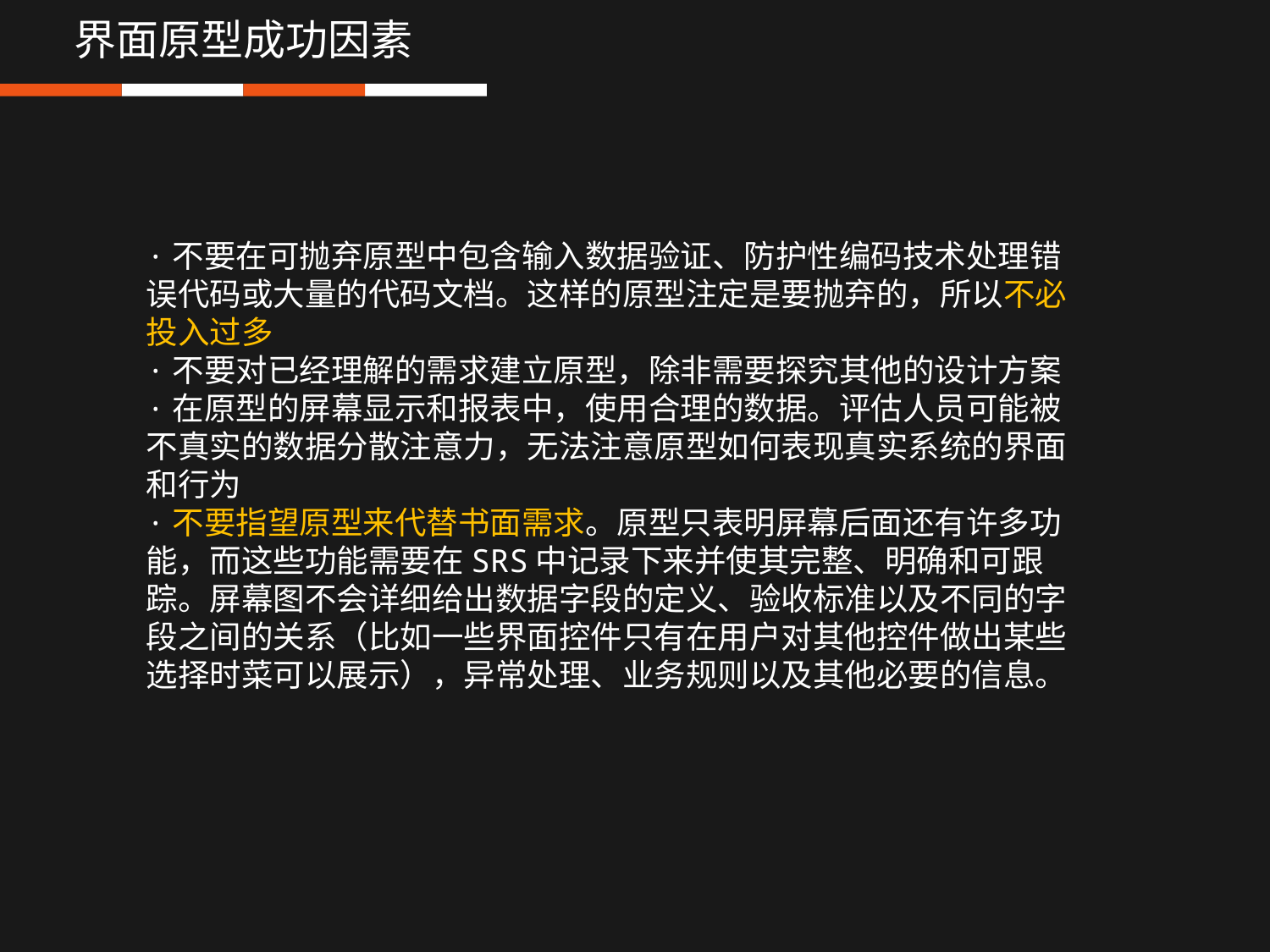

界面原型成功因素

·不要在可抛弃原型中包含输入数据验证、防护性编码技术处理错误代码或大量的代码文档。这样的原型注定是要抛弃的，所以不必投入过多
·不要对已经理解的需求建立原型，除非需要探究其他的设计方案
·在原型的屏幕显示和报表中，使用合理的数据。评估人员可能被不真实的数据分散注意力，无法注意原型如何表现真实系统的界面和行为
·不要指望原型来代替书面需求。原型只表明屏幕后面还有许多功能，而这些功能需要在SRS中记录下来并使其完整、明确和可跟踪。屏幕图不会详细给出数据字段的定义、验收标准以及不同的字段之间的关系（比如一些界面控件只有在用户对其他控件做出某些选择时菜可以展示），异常处理、业务规则以及其他必要的信息。